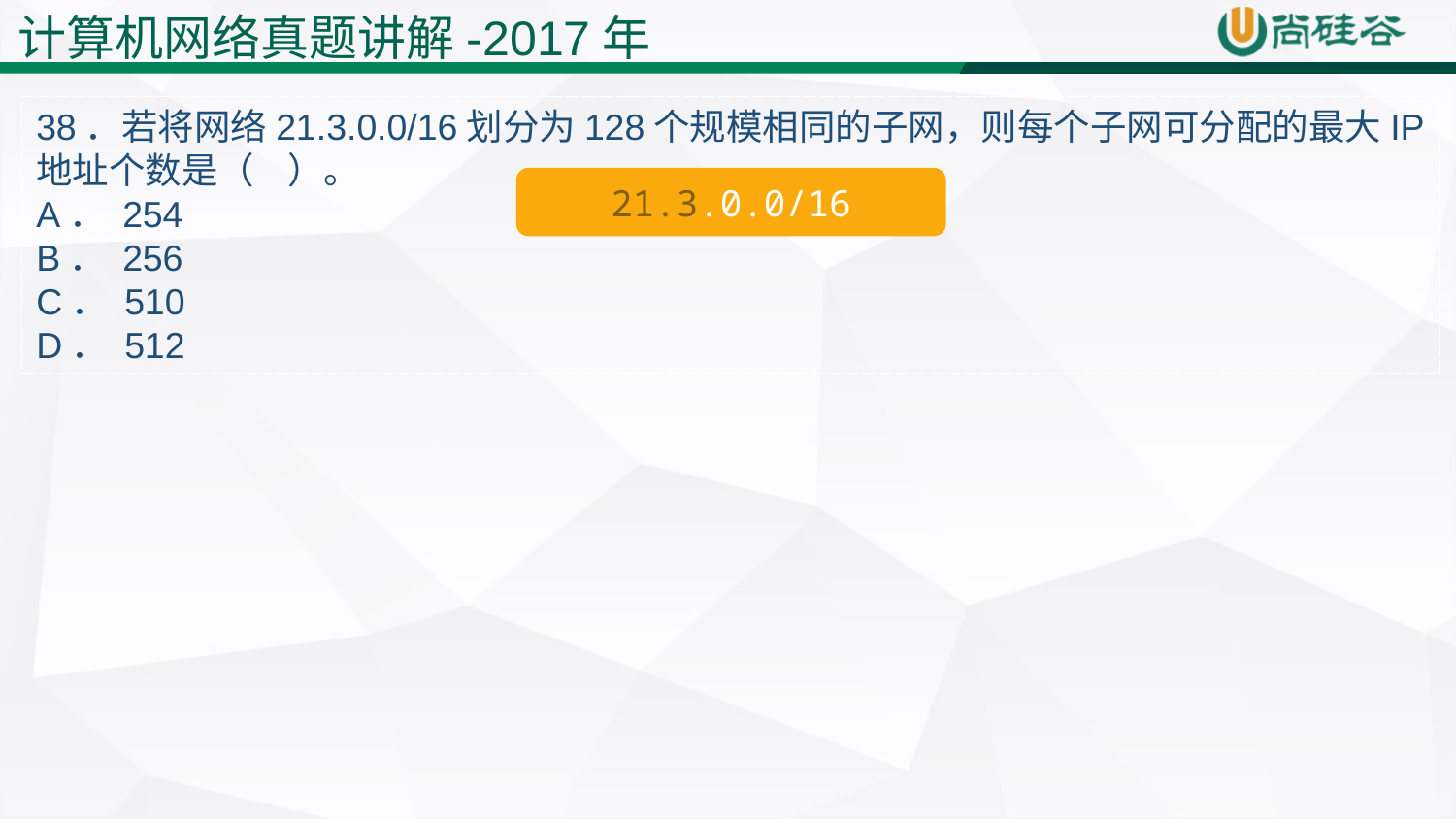

计算机网络真题讲解-2017年

38．若将网络21.3.0.0/16划分为128个规模相同的子网，则每个子网可分配的最大IP地址个数是（    ）。
A． 254
B． 256
C． 510
D． 512
21.3.0.0/16